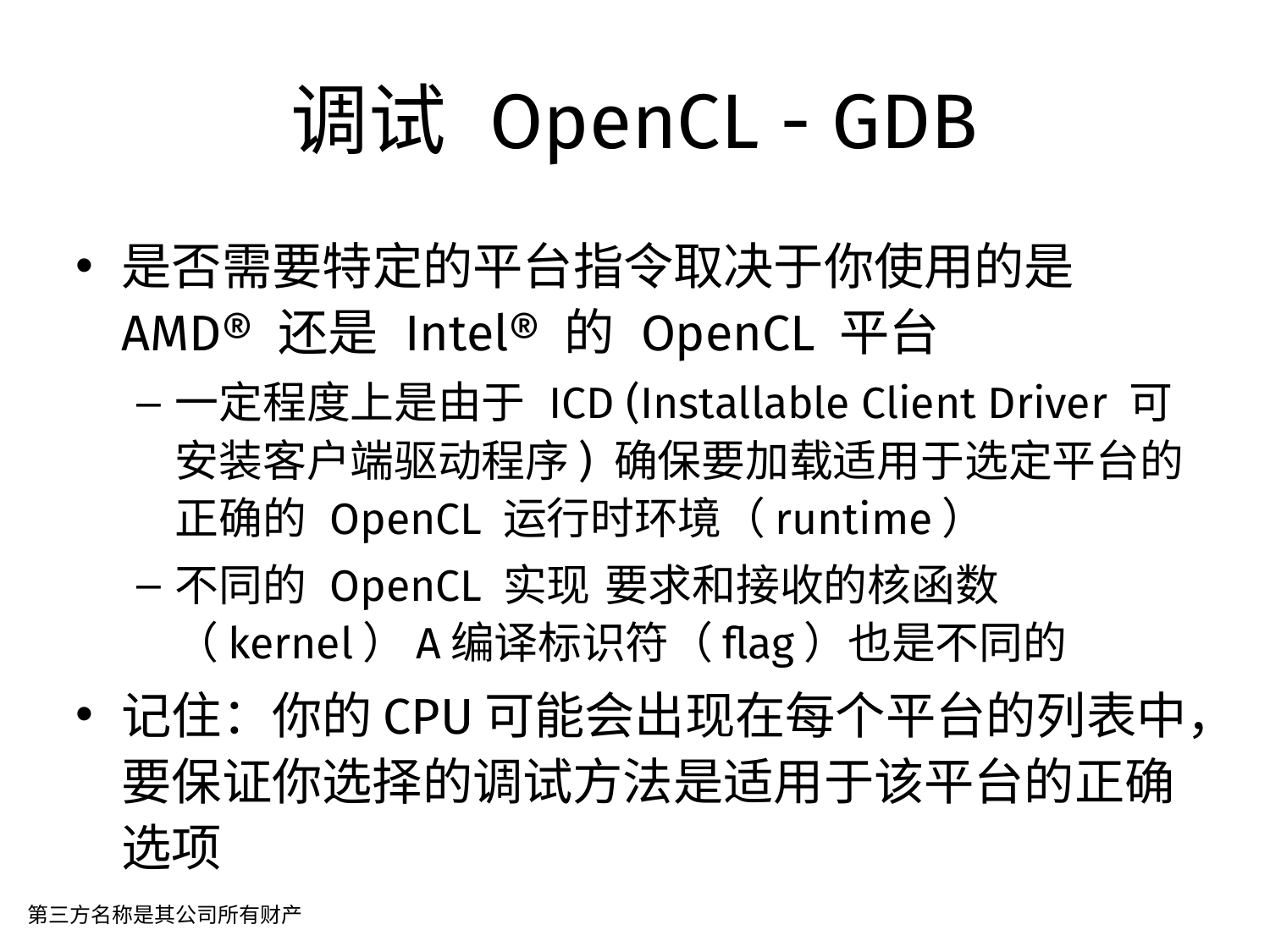

调试 OpenCL - GDB
是否需要特定的平台指令取决于你使用的是   AMD® 还是 Intel® 的 OpenCL 平台
一定程度上是由于 ICD (Installable Client Driver 可安装客户端驱动程序) 确保要加载适用于选定平台的正确的 OpenCL 运行时环境（runtime）
不同的 OpenCL 实现 要求和接收的核函数（kernel）A编译标识符（flag）也是不同的
记住：你的CPU可能会出现在每个平台的列表中，要保证你选择的调试方法是适用于该平台的正确选项
第三方名称是其公司所有财产